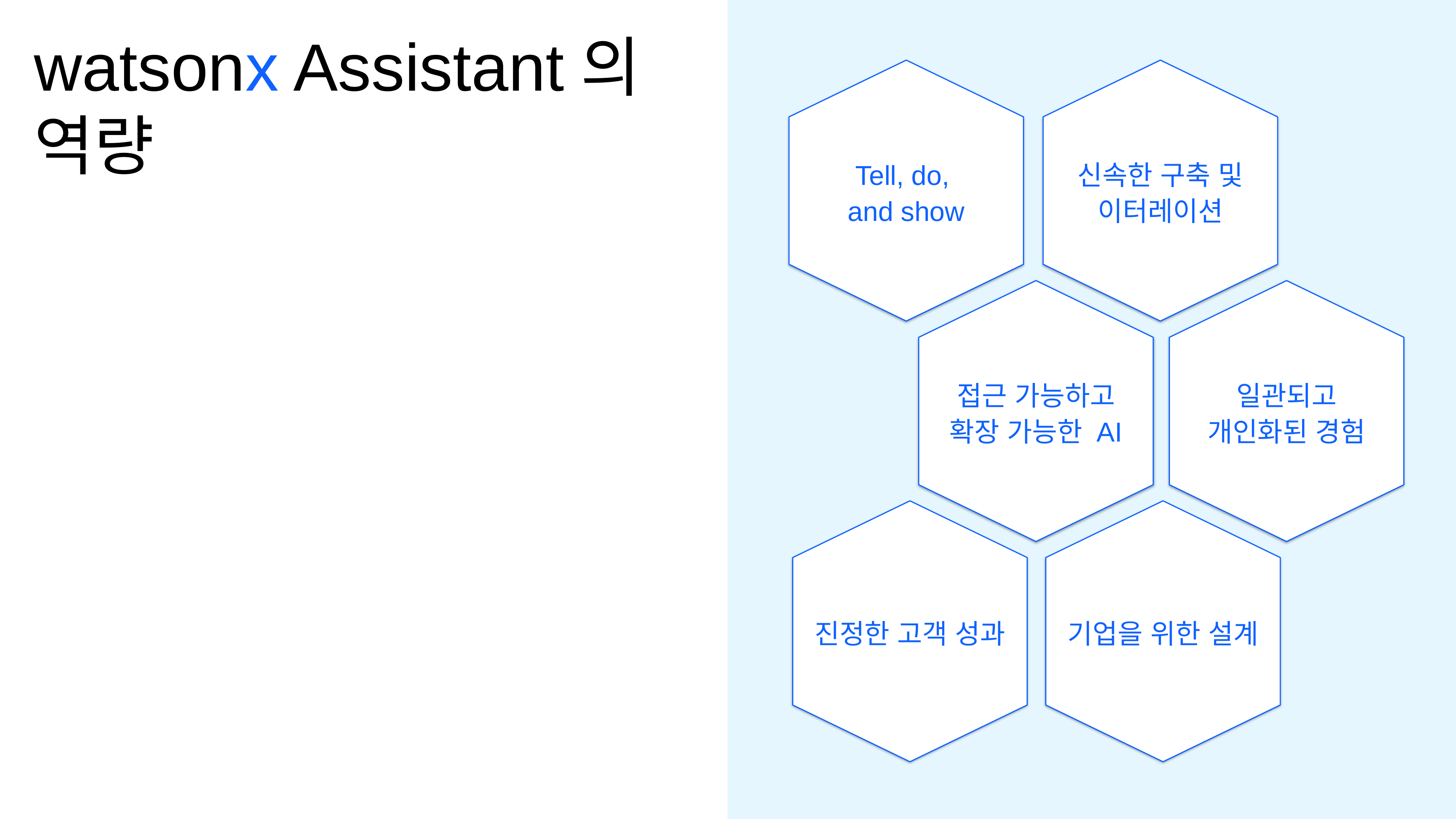

# watsonx Assistant의 역량
Tell, do,
and show
신속한 구축 및 이터레이션
접근 가능하고 확장 가능한 AI
일관되고 개인화된 경험
진정한 고객 성과
기업을 위한 설계